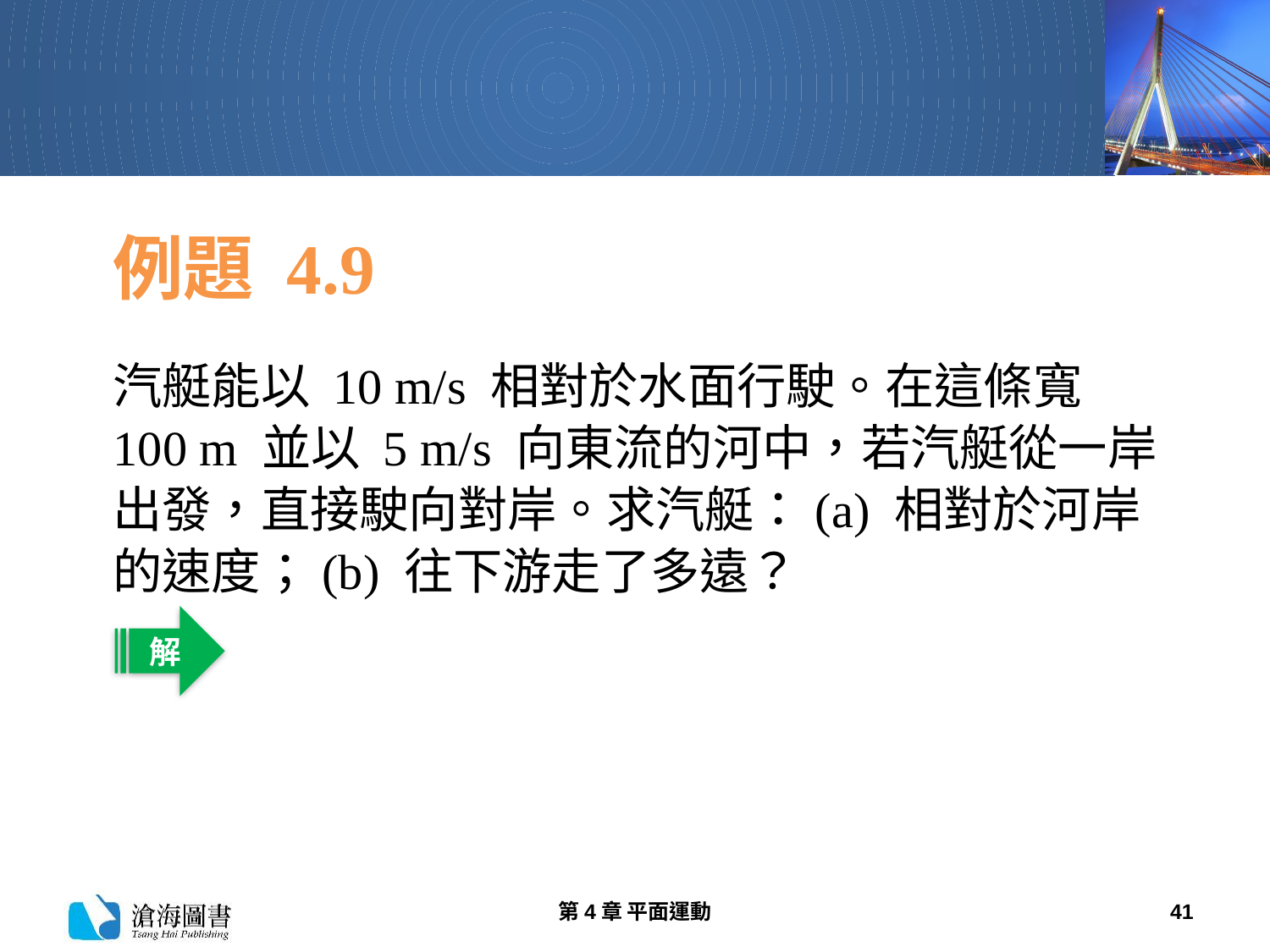

# 例題 4.9
汽艇能以 10 m/s 相對於水面行駛。在這條寬 100 m 並以 5 m/s 向東流的河中，若汽艇從一岸出發，直接駛向對岸。求汽艇：(a) 相對於河岸的速度；(b) 往下游走了多遠？

解
第4章 平面運動
41